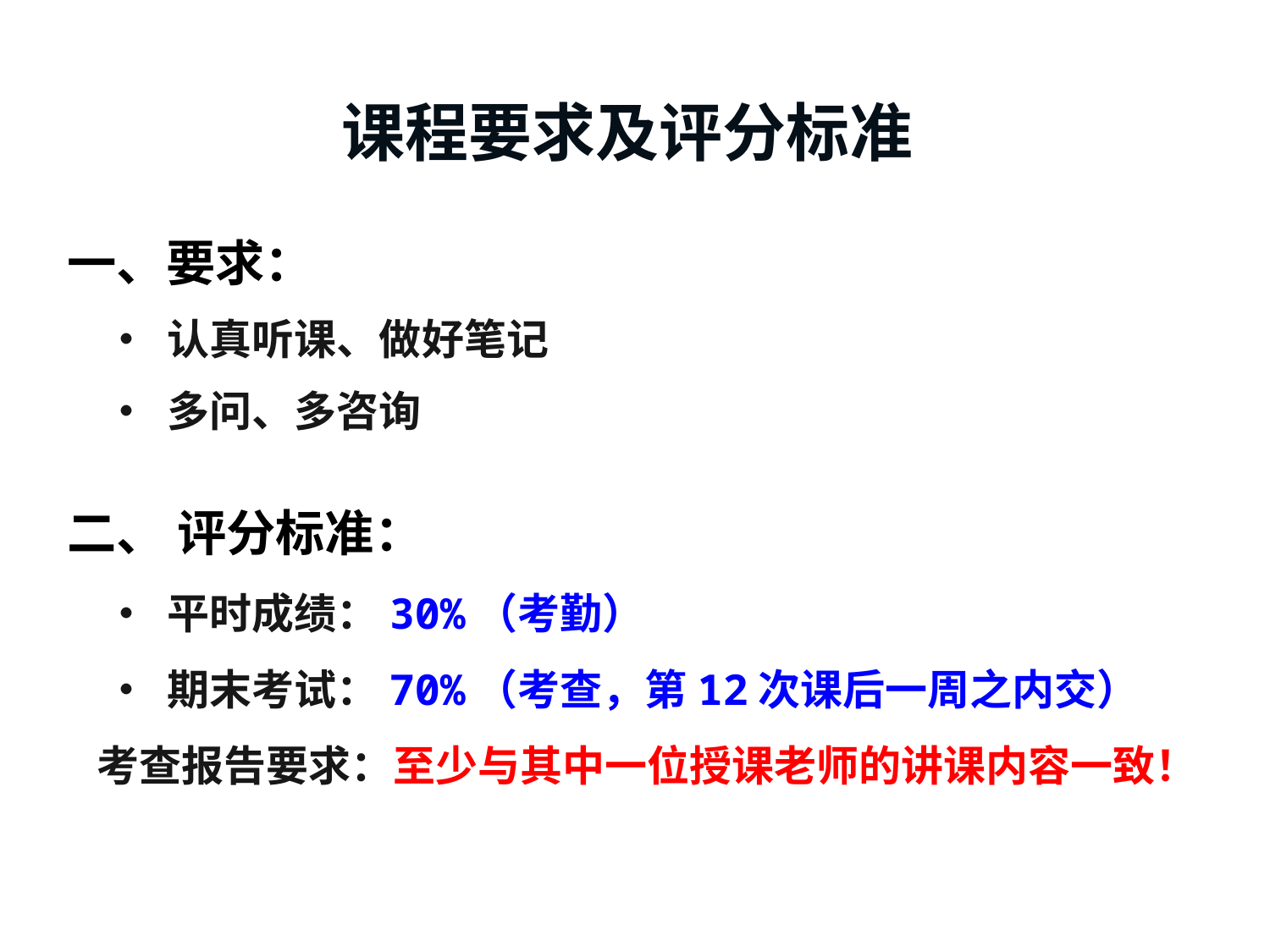

课程要求及评分标准
一、要求：
    • 认真听课、做好笔记
    • 多问、多咨询
二、 评分标准：
    • 平时成绩：30%（考勤）
    • 期末考试：70%（考查，第12次课后一周之内交）
  考查报告要求：至少与其中一位授课老师的讲课内容一致！